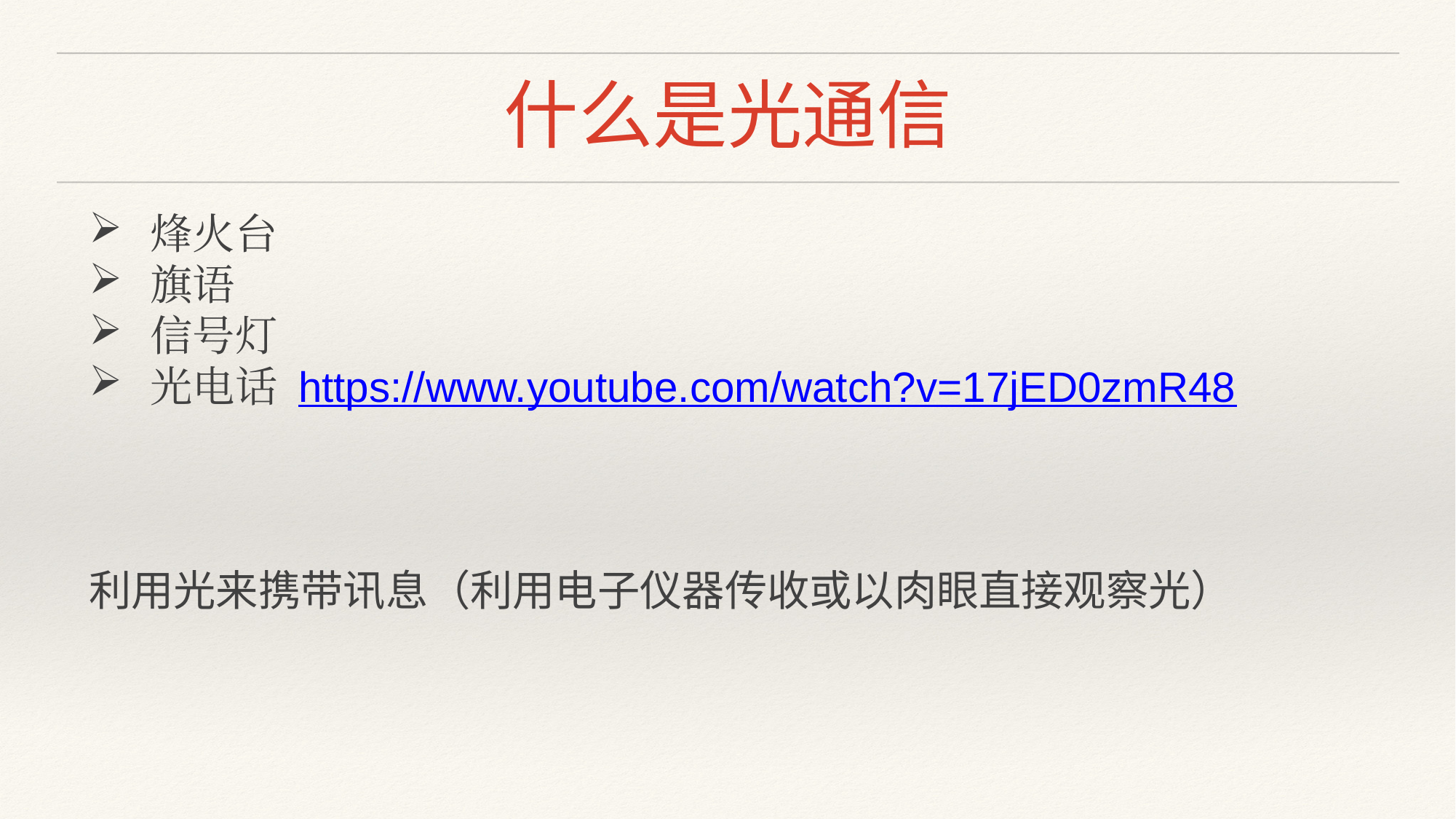

# 什么是光通信
烽火台
旗语
信号灯
光电话 https://www.youtube.com/watch?v=17jED0zmR48

利用光来携带讯息（利用电子仪器传收或以肉眼直接观察光）